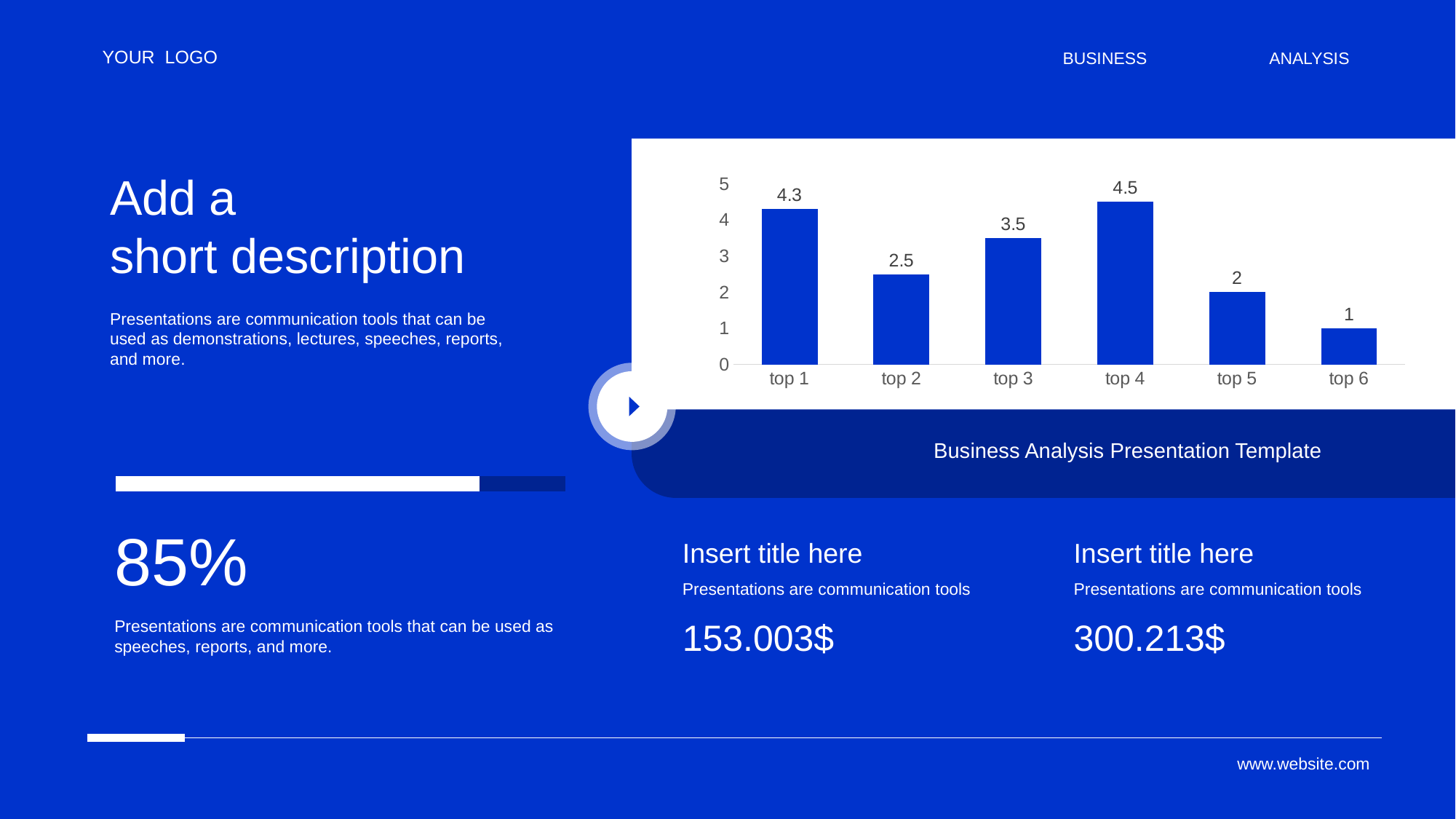

YOUR  LOGO
BUSINESS
ANALYSIS

Add a
short description

### Chart

| Category | 系列 1 |
|---|---|
| top 1 | 4.3 |
| top 2 | 2.5 |
| top 3 | 3.5 |
| top 4 | 4.5 |
| top 5 | 2.0 |
| top 6 | 1.0 |
Presentations are communication tools that can be used as demonstrations, lectures, speeches, reports, and more.

Business Analysis Presentation Template

### Chart

| Category | 系列 1 | 系列 2 |
|---|---|---|
| 类别 1 | 8.5 | 2.0 |
85%
Insert title here
Insert title here
Presentations are communication tools
Presentations are communication tools
153.003$
300.213$
Presentations are communication tools that can be used as speeches, reports, and more.
www.website.com